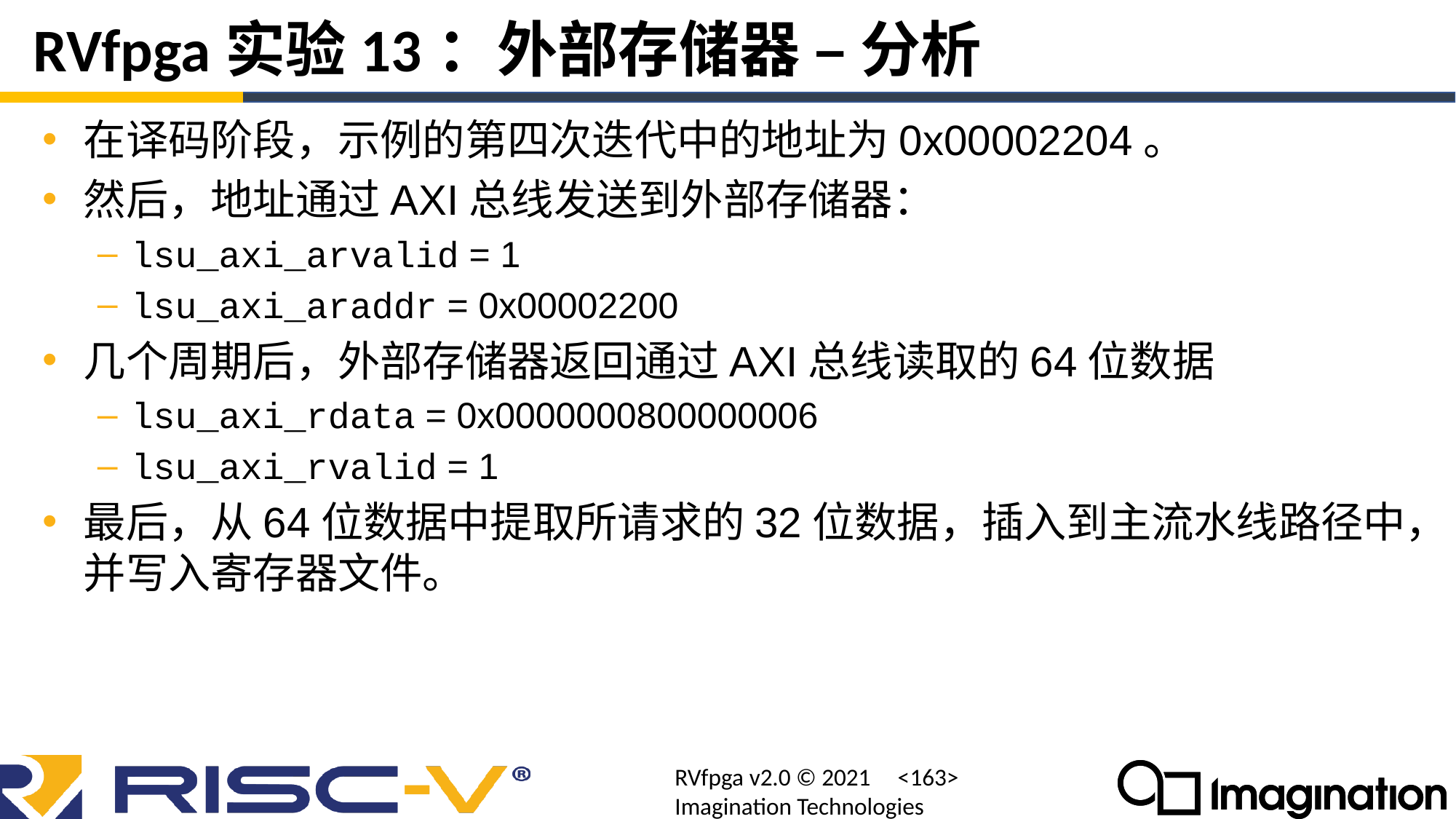

# RVfpga实验13：外部存储器 – 分析
在译码阶段，示例的第四次迭代中的地址为0x00002204。
然后，地址通过AXI总线发送到外部存储器：
lsu_axi_arvalid = 1
lsu_axi_araddr = 0x00002200
几个周期后，外部存储器返回通过AXI总线读取的64位数据
lsu_axi_rdata = 0x0000000800000006
lsu_axi_rvalid = 1
最后，从64位数据中提取所请求的32位数据，插入到主流水线路径中，并写入寄存器文件。